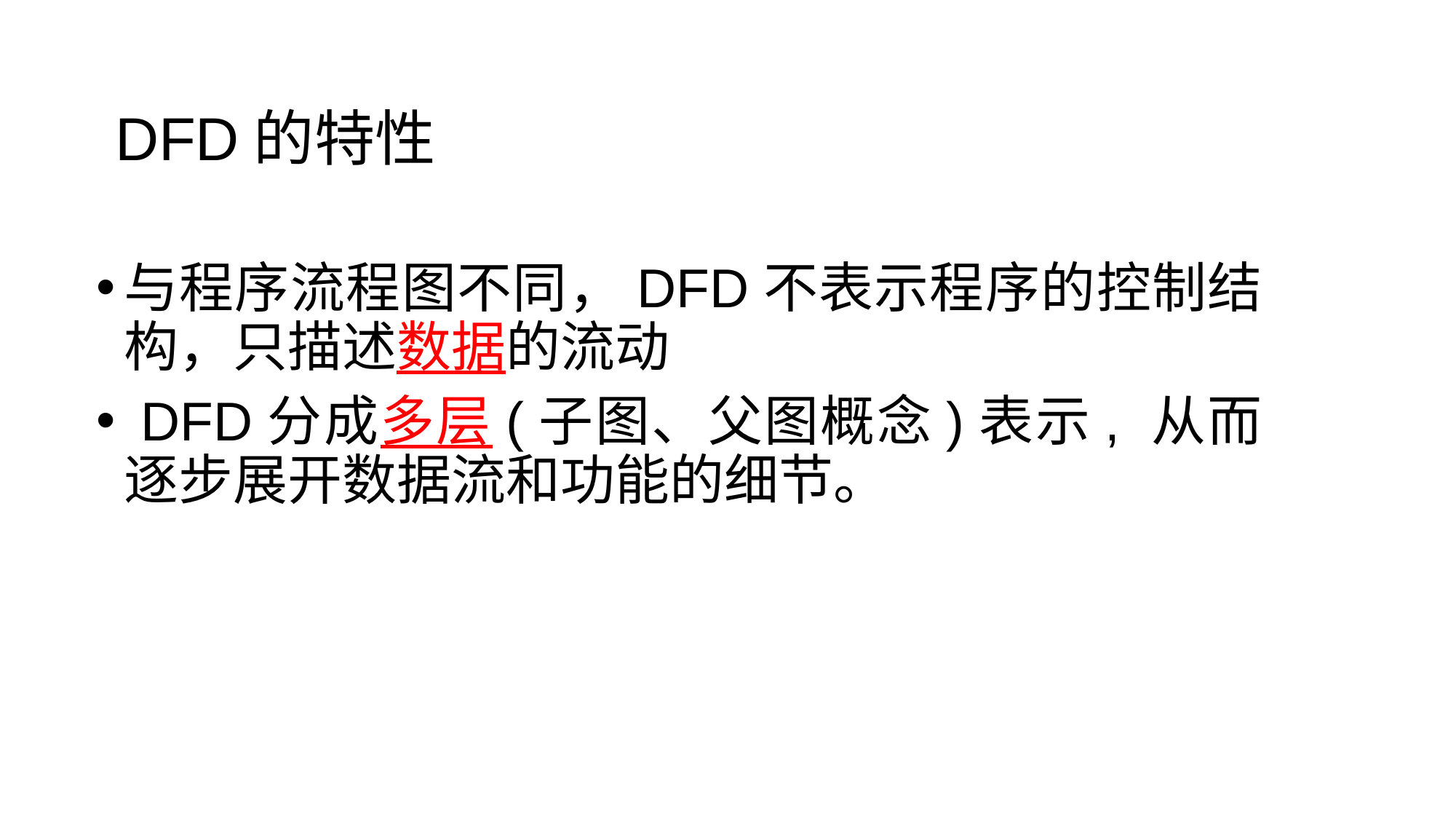

# DFD的特性
与程序流程图不同，DFD不表示程序的控制结构，只描述数据的流动
 DFD分成多层(子图、父图概念)表示, 从而逐步展开数据流和功能的细节。